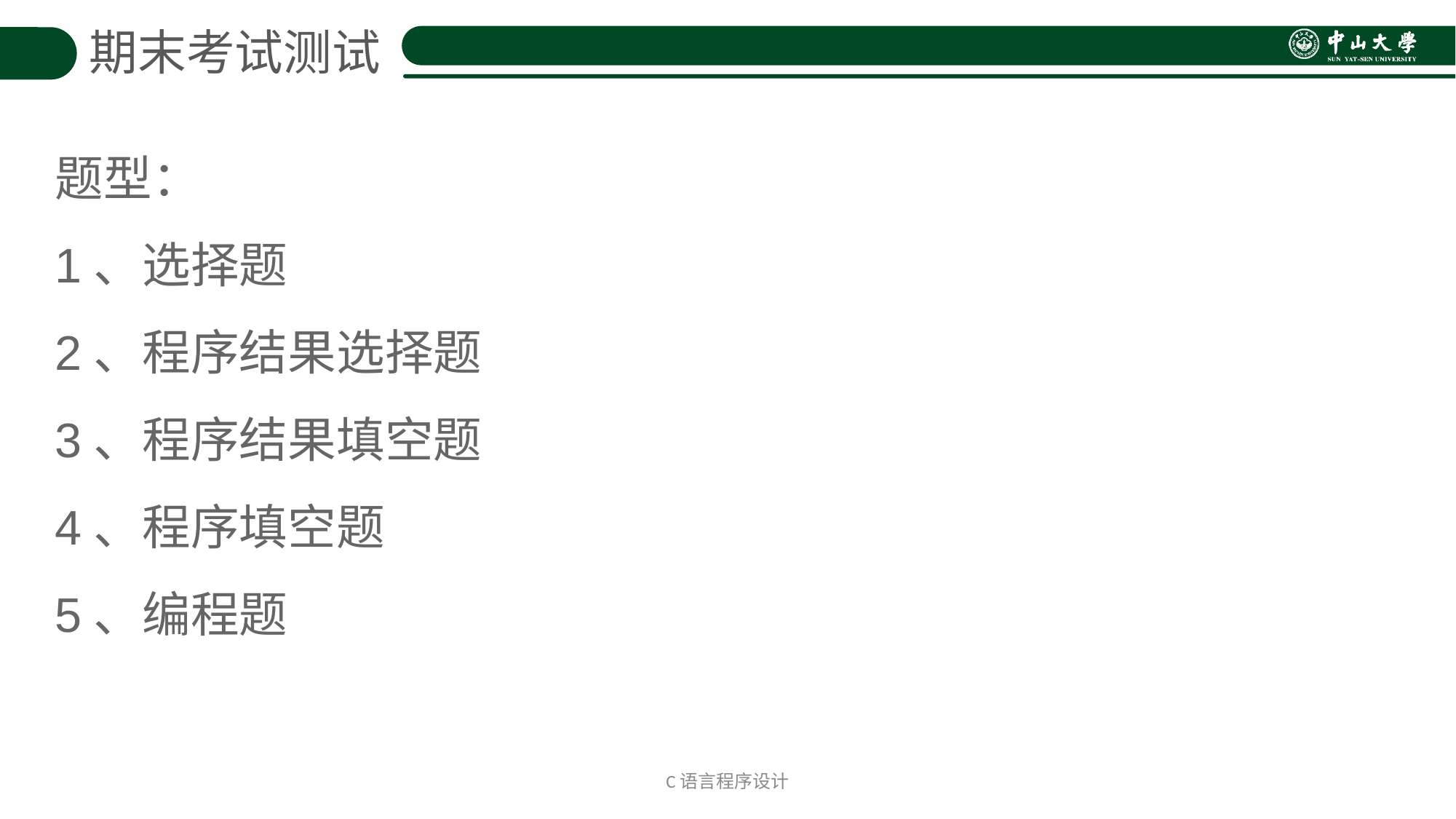

期末考试测试
题型：
1、选择题
2、程序结果选择题
3、程序结果填空题
4、程序填空题
5、编程题

C语言程序设计
3